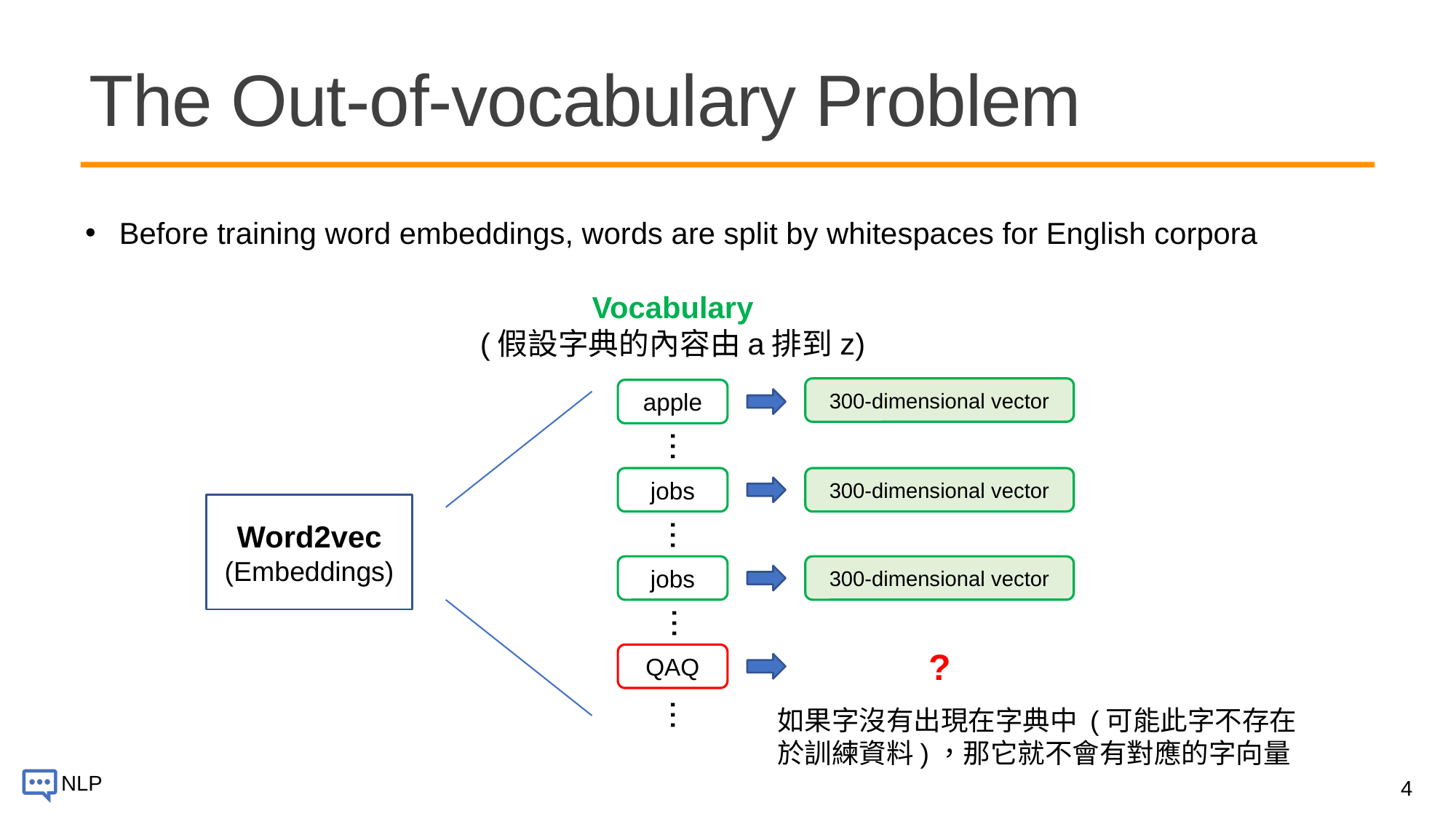

# The Out-of-vocabulary Problem
Before training word embeddings, words are split by whitespaces for English corpora
Vocabulary
(假設字典的內容由a排到z)
300-dimensional vector
apple

...
300-dimensional vector
jobs

Word2vec
(Embeddings)
...
jobs
300-dimensional vector

...
?
QAQ

...
如果字沒有出現在字典中 (可能此字不存在於訓練資料)，那它就不會有對應的字向量
4